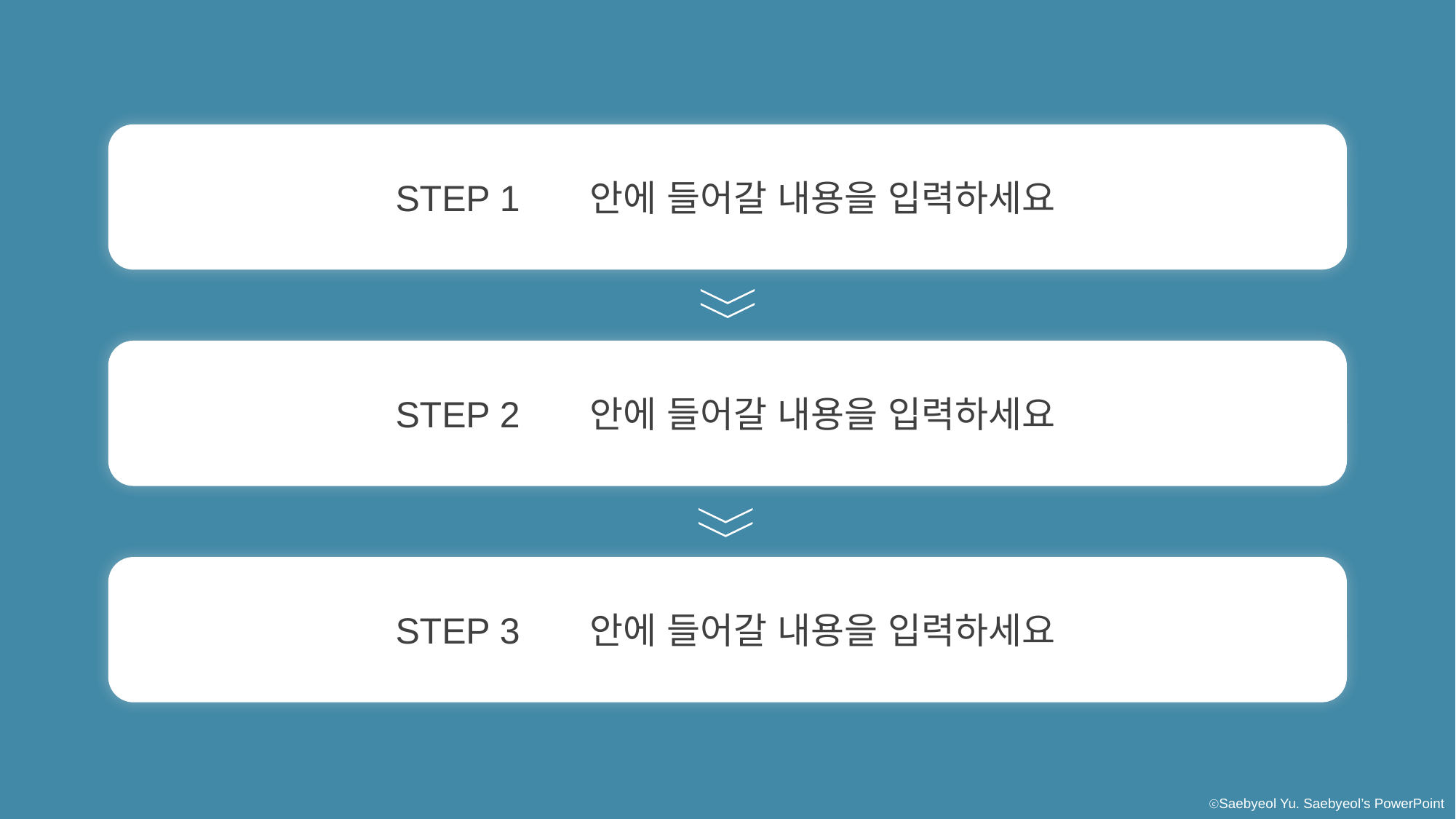

STEP 1      안에 들어갈 내용을 입력하세요

STEP 2      안에 들어갈 내용을 입력하세요

STEP 3      안에 들어갈 내용을 입력하세요